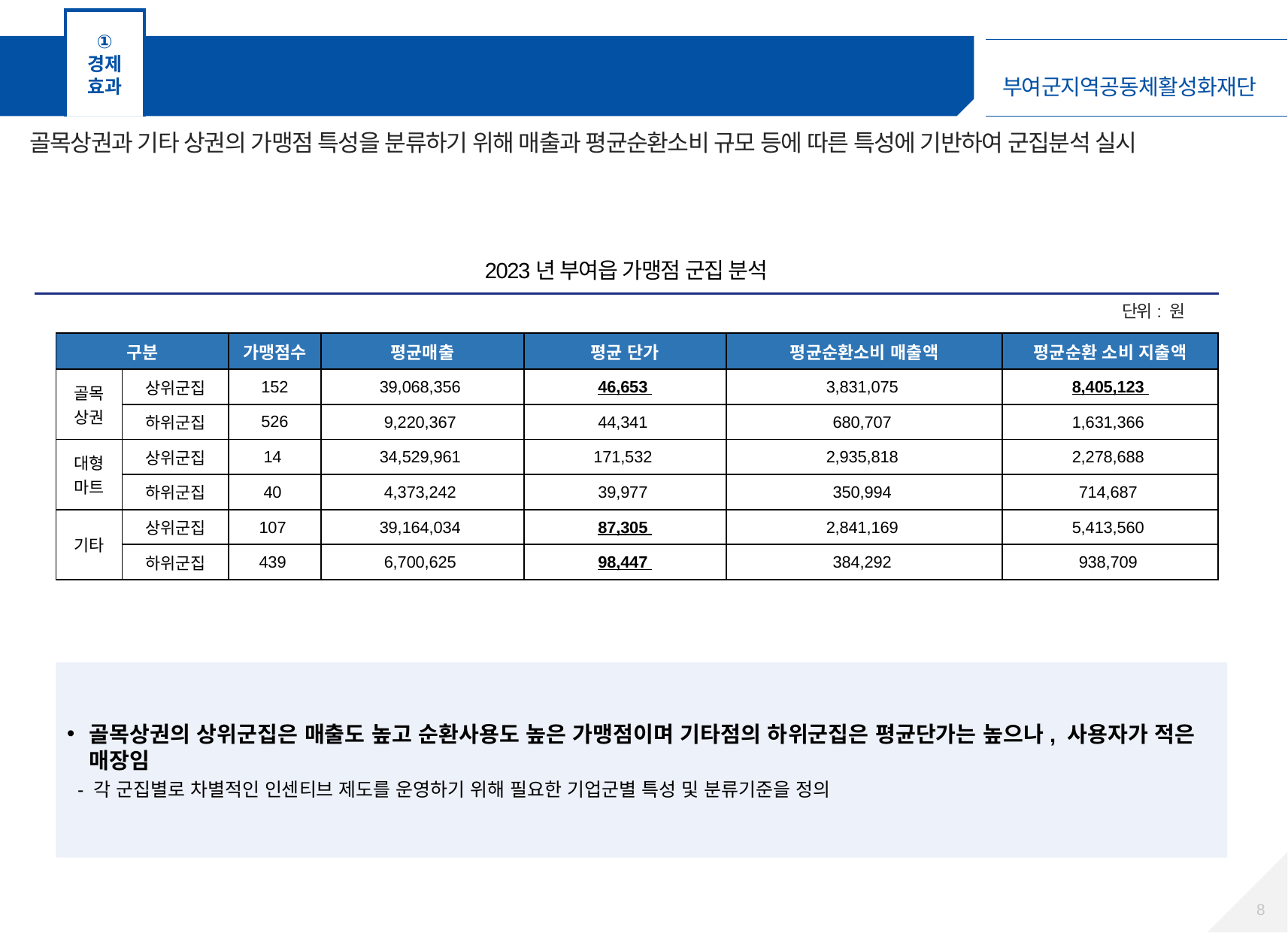

①
경제
효과
업종별 가맹점 군집분석
골목상권과 기타 상권의 가맹점 특성을 분류하기 위해 매출과 평균순환소비 규모 등에 따른 특성에 기반하여 군집분석 실시
2023년 부여읍 가맹점 군집 분석
단위: 원
| 구분 |  | 가맹점수 | 평균매출 | 평균 단가 | 평균순환소비 매출액 | 평균순환 소비 지출액 |
| --- | --- | --- | --- | --- | --- | --- |
| 골목상권 | 상위군집 | 152 | 39,068,356 | 46,653 | 3,831,075 | 8,405,123 |
|  | 하위군집 | 526 | 9,220,367 | 44,341 | 680,707 | 1,631,366 |
| 대형마트 | 상위군집 | 14 | 34,529,961 | 171,532 | 2,935,818 | 2,278,688 |
|  | 하위군집 | 40 | 4,373,242 | 39,977 | 350,994 | 714,687 |
| 기타 | 상위군집 | 107 | 39,164,034 | 87,305 | 2,841,169 | 5,413,560 |
|  | 하위군집 | 439 | 6,700,625 | 98,447 | 384,292 | 938,709 |
골목상권의 상위군집은 매출도 높고 순환사용도 높은 가맹점이며 기타점의 하위군집은 평균단가는 높으나, 사용자가 적은 매장임
  - 각 군집별로 차별적인 인센티브 제도를 운영하기 위해 필요한 기업군별 특성 및 분류기준을 정의
8